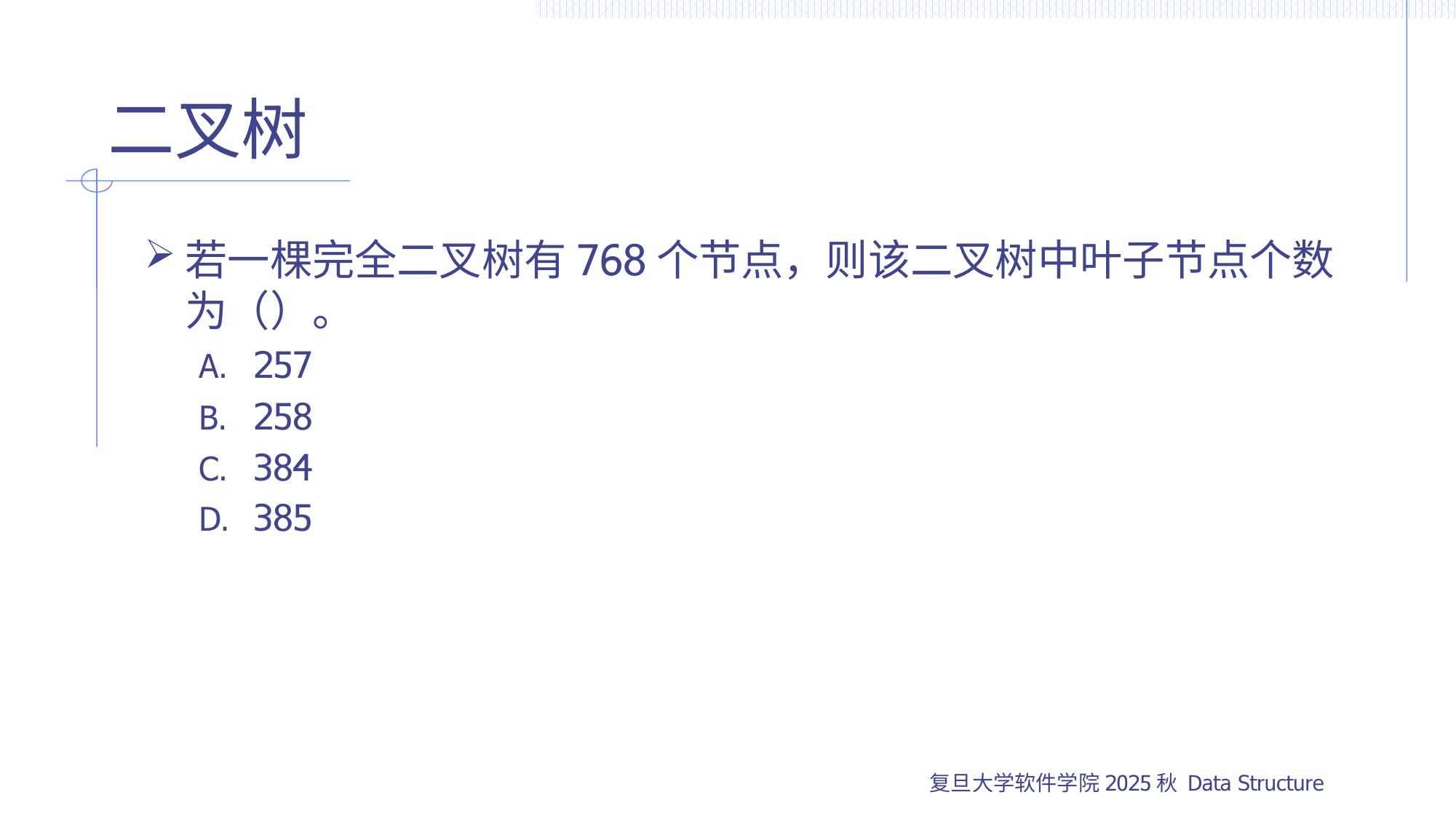

# 二叉树
若一棵完全二叉树有768个节点，则该二叉树中叶子节点个数为（）。
257
258
384
385